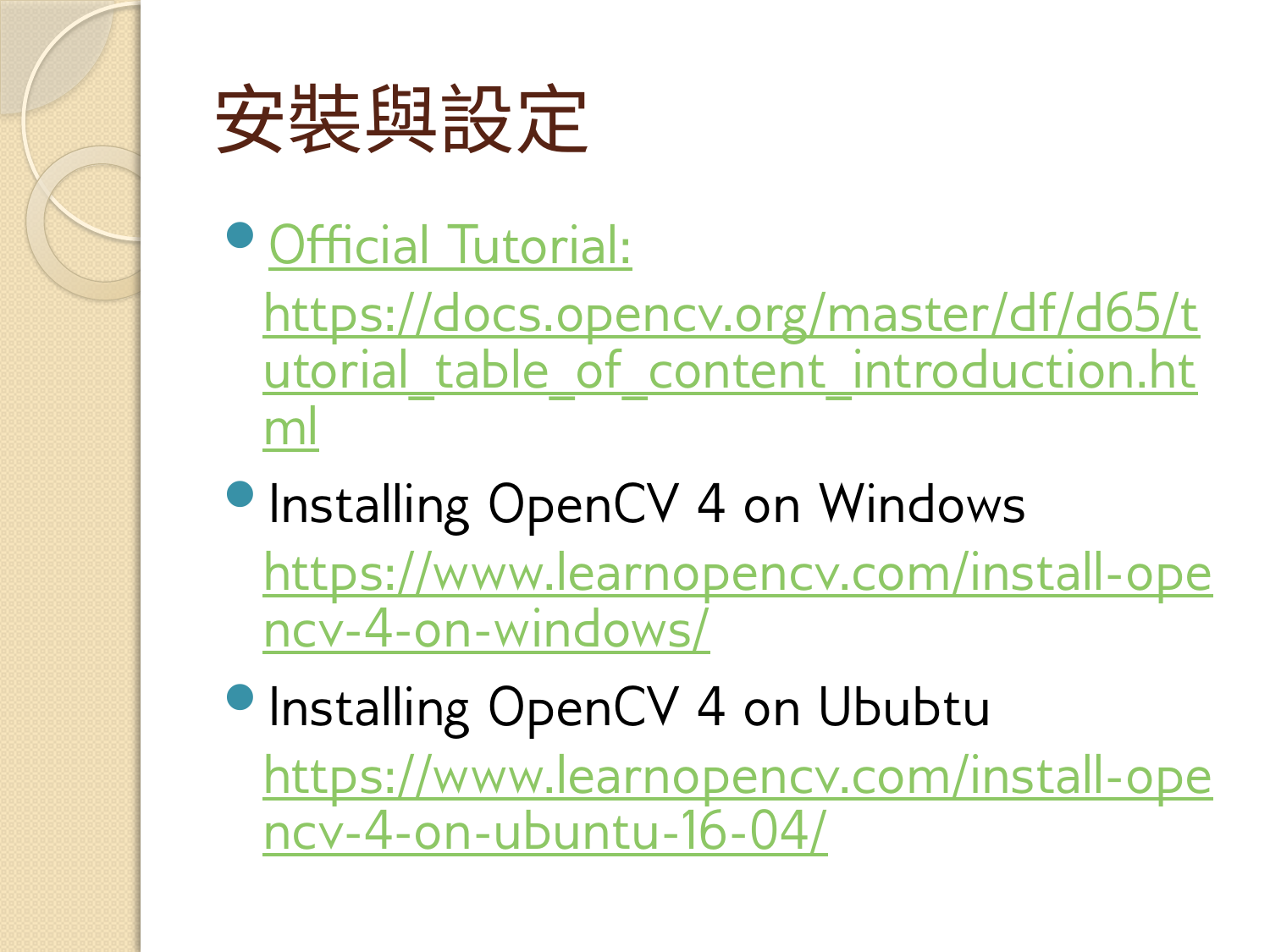

# 安裝與設定
Official Tutorial:
https://docs.opencv.org/master/df/d65/tutorial_table_of_content_introduction.html
Installing OpenCV 4 on Windows
https://www.learnopencv.com/install-opencv-4-on-windows/
Installing OpenCV 4 on Ububtu
https://www.learnopencv.com/install-opencv-4-on-ubuntu-16-04/